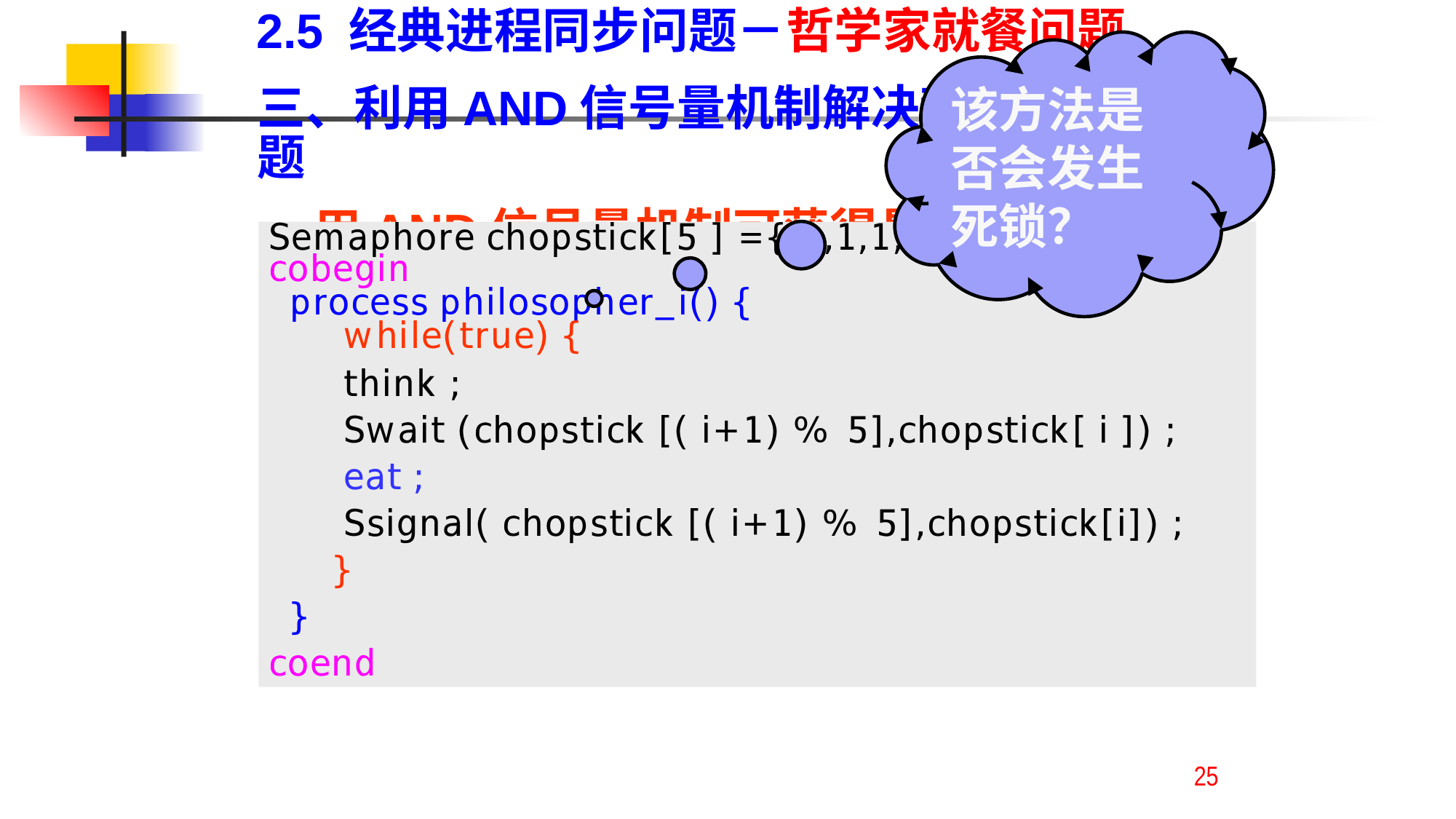

2.5 经典进程同步问题－哲学家就餐问题
该方法是否会发生死锁？
三、利用AND信号量机制解决哲学家进餐问题
    用AND信号量机制可获得最简洁的解法：
Semaphore chopstick[5 ] ={ 1,1,1,1,1} ;
cobegin
  process philosopher_i() {
       while(true) {
       think ;
       Swait (chopstick [( i+1) % 5],chopstick[ i ]) ;
       eat ;
       Ssignal( chopstick [( i+1) % 5],chopstick[i]) ;
      }
  }
coend
25